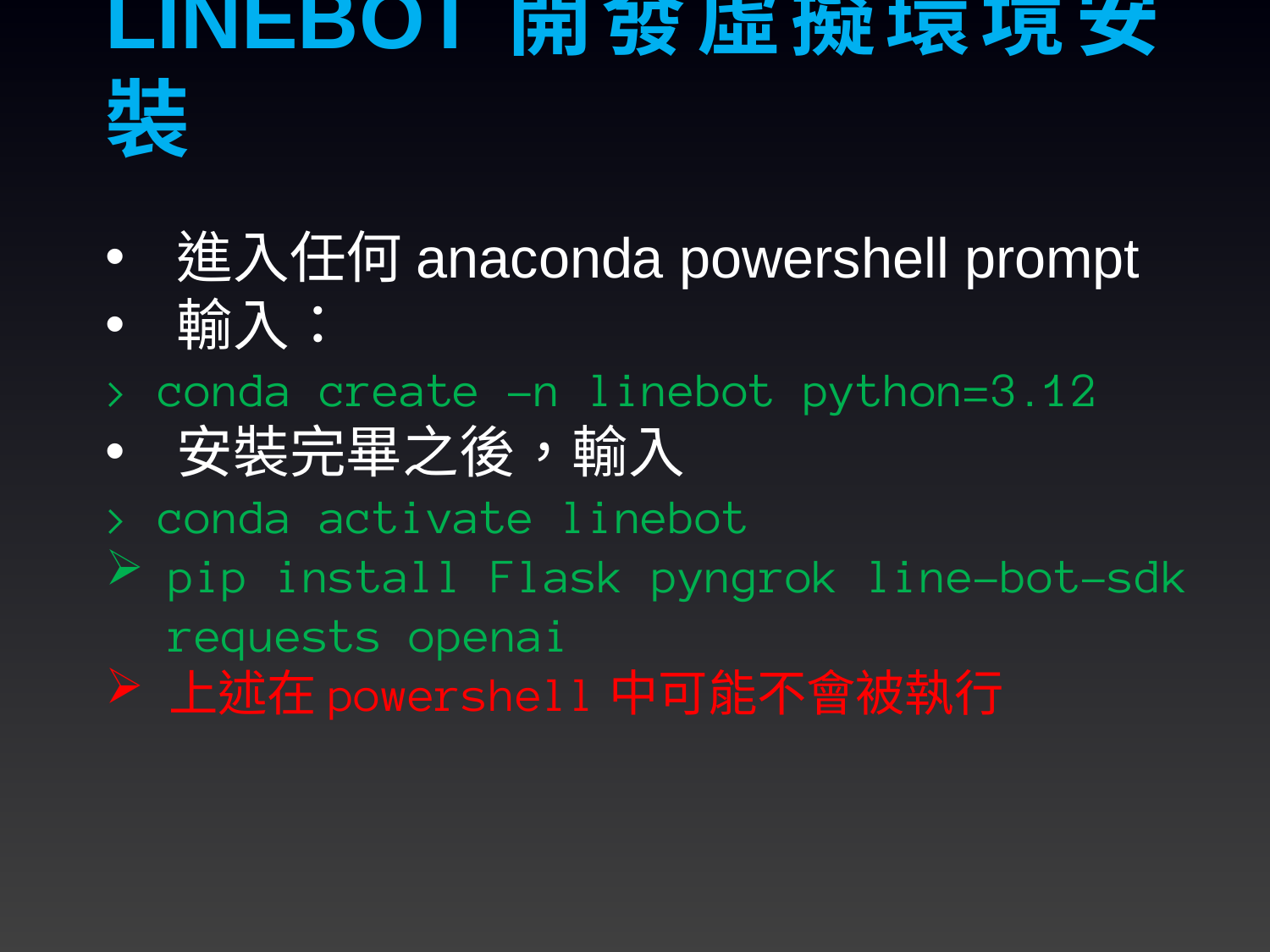

LINEBOT開發虛擬環境安裝
進入任何anaconda powershell prompt
輸入：
> conda create -n linebot python=3.12
安裝完畢之後，輸入
> conda activate linebot
pip install Flask pyngrok line-bot-sdk requests openai
上述在powershell中可能不會被執行